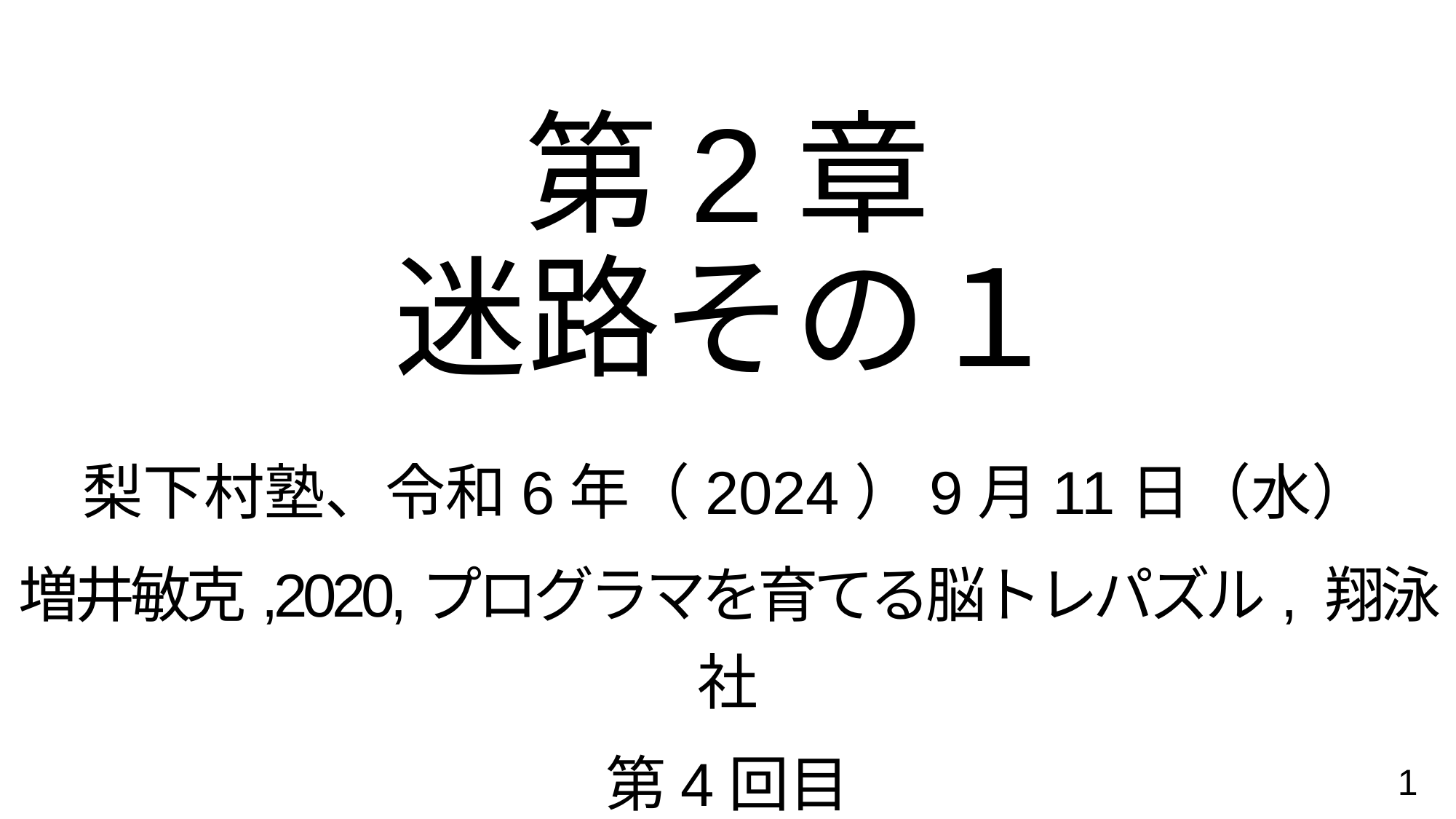

# 第2章 迷路その１
梨下村塾、令和6年（2024）9月11日（水）
増井敏克,2020,プログラマを育てる脳トレパズル, 翔泳社
第4回目
1